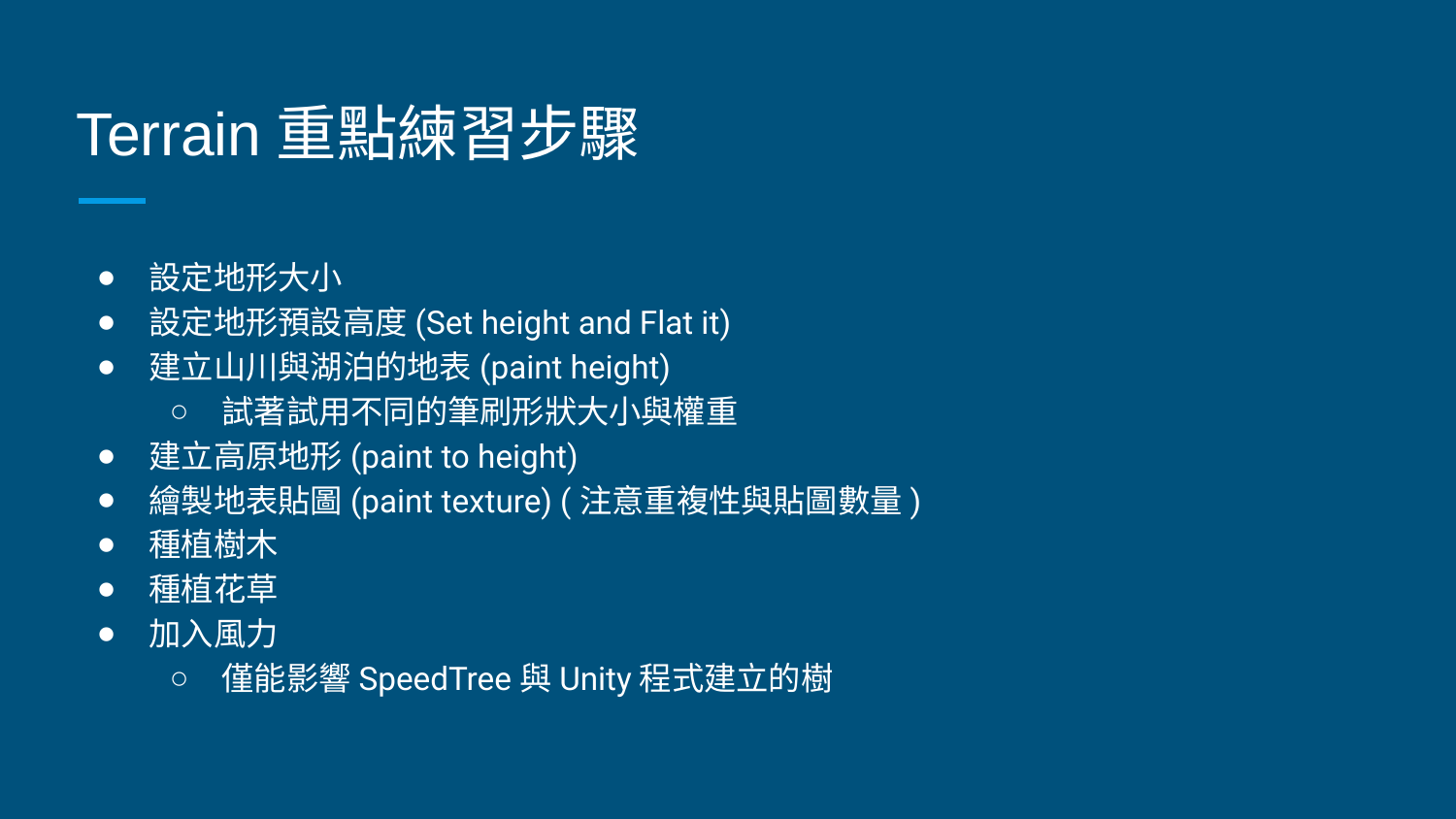

# Terrain重點練習步驟
設定地形大小
設定地形預設高度(Set height and Flat it)
建立山川與湖泊的地表(paint height)
試著試用不同的筆刷形狀大小與權重
建立高原地形(paint to height)
繪製地表貼圖(paint texture) (注意重複性與貼圖數量)
種植樹木
種植花草
加入風力
僅能影響SpeedTree與Unity程式建立的樹